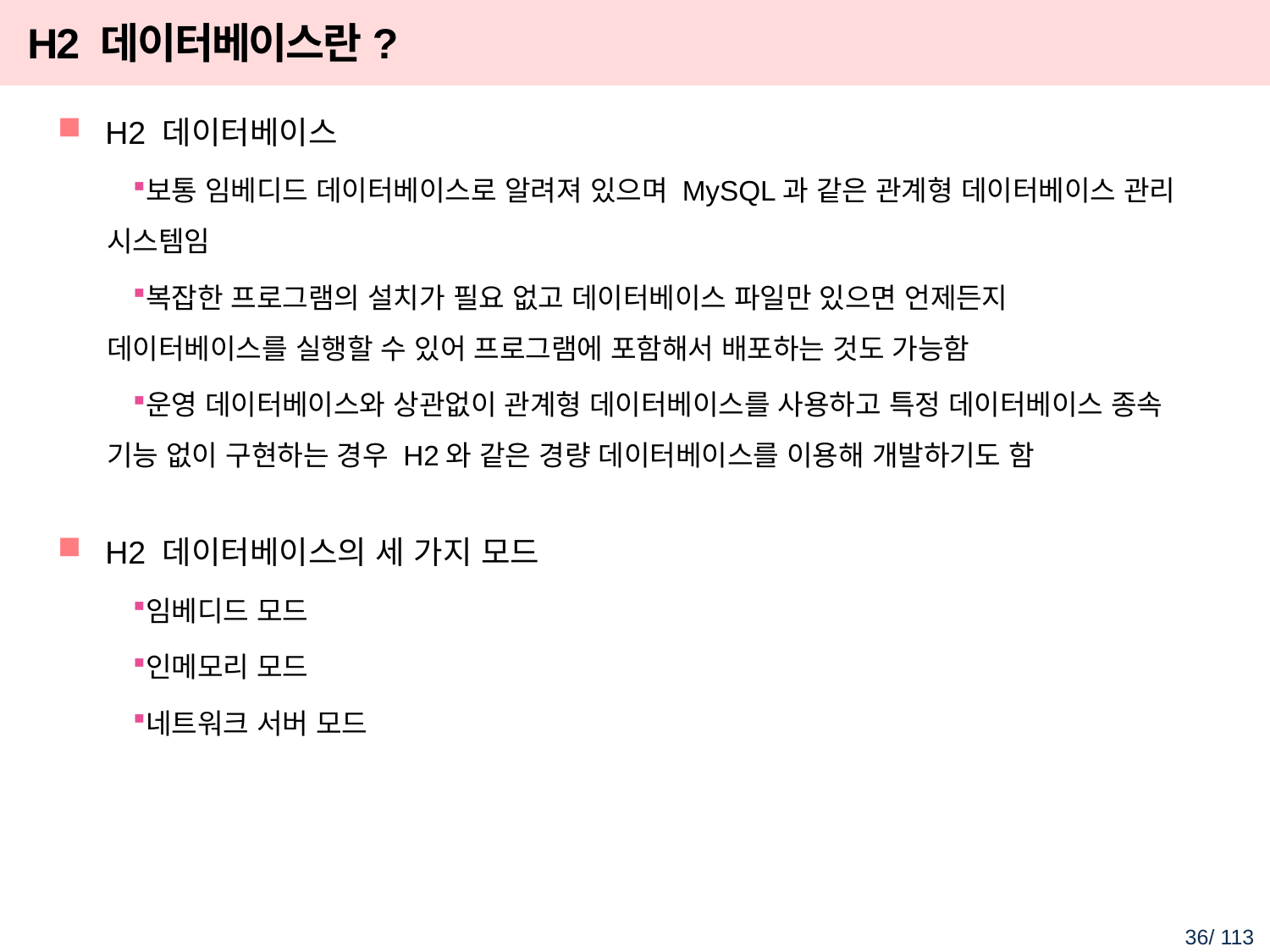

# H2 데이터베이스란?
H2 데이터베이스
보통 임베디드 데이터베이스로 알려져 있으며 MySQL과 같은 관계형 데이터베이스 관리 시스템임
복잡한 프로그램의 설치가 필요 없고 데이터베이스 파일만 있으면 언제든지 데이터베이스를 실행할 수 있어 프로그램에 포함해서 배포하는 것도 가능함
운영 데이터베이스와 상관없이 관계형 데이터베이스를 사용하고 특정 데이터베이스 종속 기능 없이 구현하는 경우 H2와 같은 경량 데이터베이스를 이용해 개발하기도 함

H2 데이터베이스의 세 가지 모드
임베디드 모드
인메모리 모드
네트워크 서버 모드